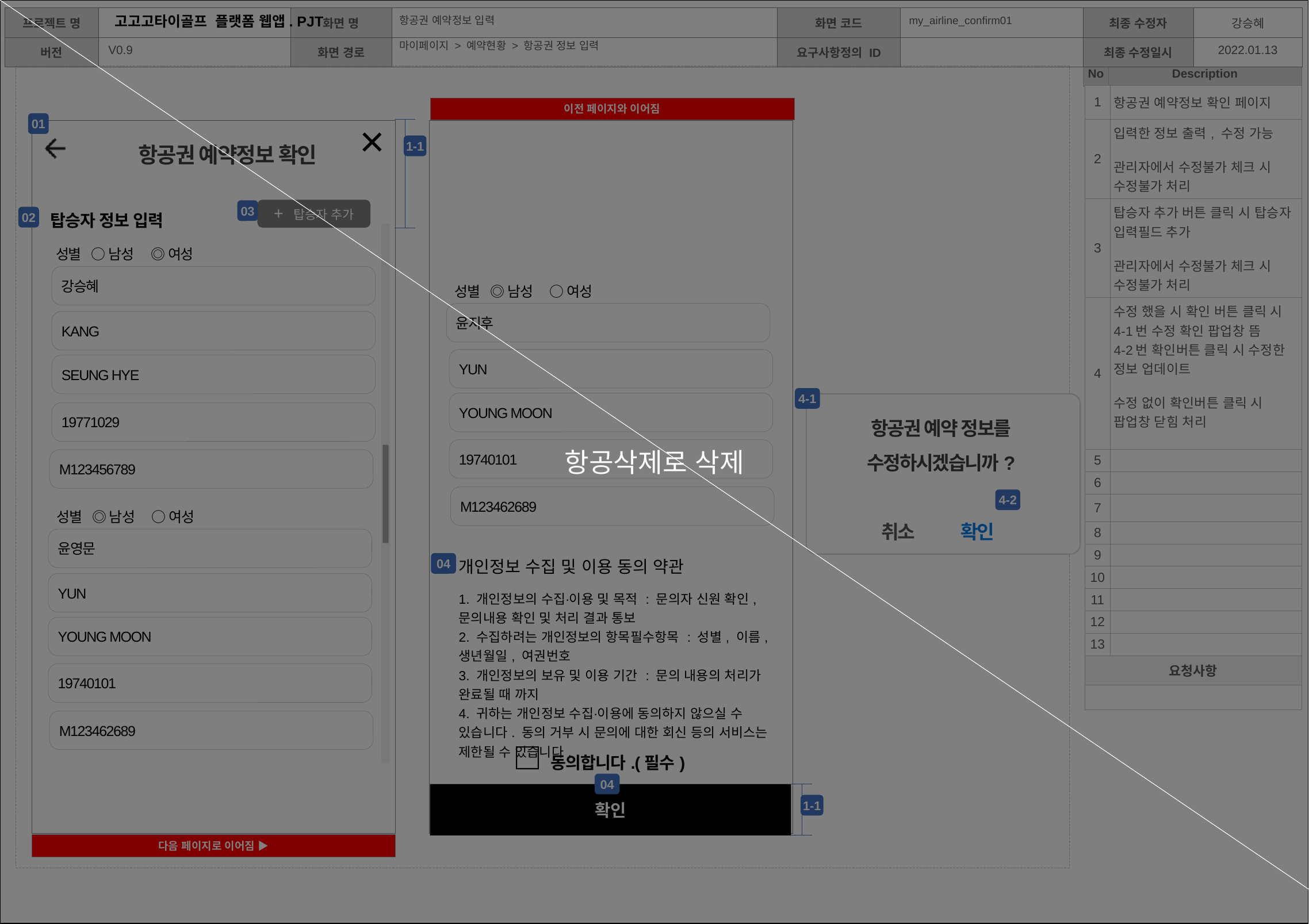

항공삭제로 삭제
항공권 예약정보 입력
my_airline_confirm01
마이페이지 > 예약현황 > 항공권 정보 입력

| 1 | 항공권 예약정보 확인 페이지 |
| --- | --- |
| 2 | 입력한 정보 출력, 수정 가능 관리자에서 수정불가 체크 시 수정불가 처리 |
| 3 | 탑승자 추가 버튼 클릭 시 탑승자 입력필드 추가 관리자에서 수정불가 체크 시 수정불가 처리 |
| 4 | 수정 했을 시 확인 버튼 클릭 시 4-1번 수정 확인 팝업창 뜸 4-2번 확인버튼 클릭 시 수정한 정보 업데이트 수정 없이 확인버튼 클릭 시 팝업창 닫힘 처리 |
| 5 |  |
| 6 |  |
| 7 |  |
| 8 |  |
| 9 |  |
| 10 |  |
| 11 |  |
| 12 |  |
| 13 |  |
| 요청사항 |  |
|  |  |
×
01
1-1
항공권 예약정보 확인
03
+  탑승자 추가
| 탑승자 정보 입력 |  |
| --- | --- |
02

| 성별 ○ 남성 ◎ 여성 |  |
| --- | --- |
강승혜
| 성별 ◎ 남성 ○ 여성 |  |
| --- | --- |
윤지후
KANG
YUN
SEUNG HYE
4-1
YOUNG MOON
항공권 예약 정보를
수정하시겠습니까?

              취소           확인
19771029
19740101
M123456789
M123462689
4-2
| 성별 ◎ 남성 ○ 여성 |  |
| --- | --- |
윤영문
| 개인정보 수집 및 이용 동의 약관 1. 개인정보의 수집∙이용 및 목적 : 문의자 신원 확인, 문의내용 확인 및 처리 결과 통보 2. 수집하려는 개인정보의 항목필수항목 : 성별, 이름, 생년월일, 여권번호 3. 개인정보의 보유 및 이용 기간 : 문의 내용의 처리가 완료될 때 까지 4. 귀하는 개인정보 수집∙이용에 동의하지 않으실 수 있습니다. 동의 거부 시 문의에 대한 회신 등의 서비스는 제한될 수 있습니다. |
| --- |
04
YUN
YOUNG MOON
19740101
M123462689
| □동의합니다.(필수) |  |
| --- | --- |
04
확인
1-1